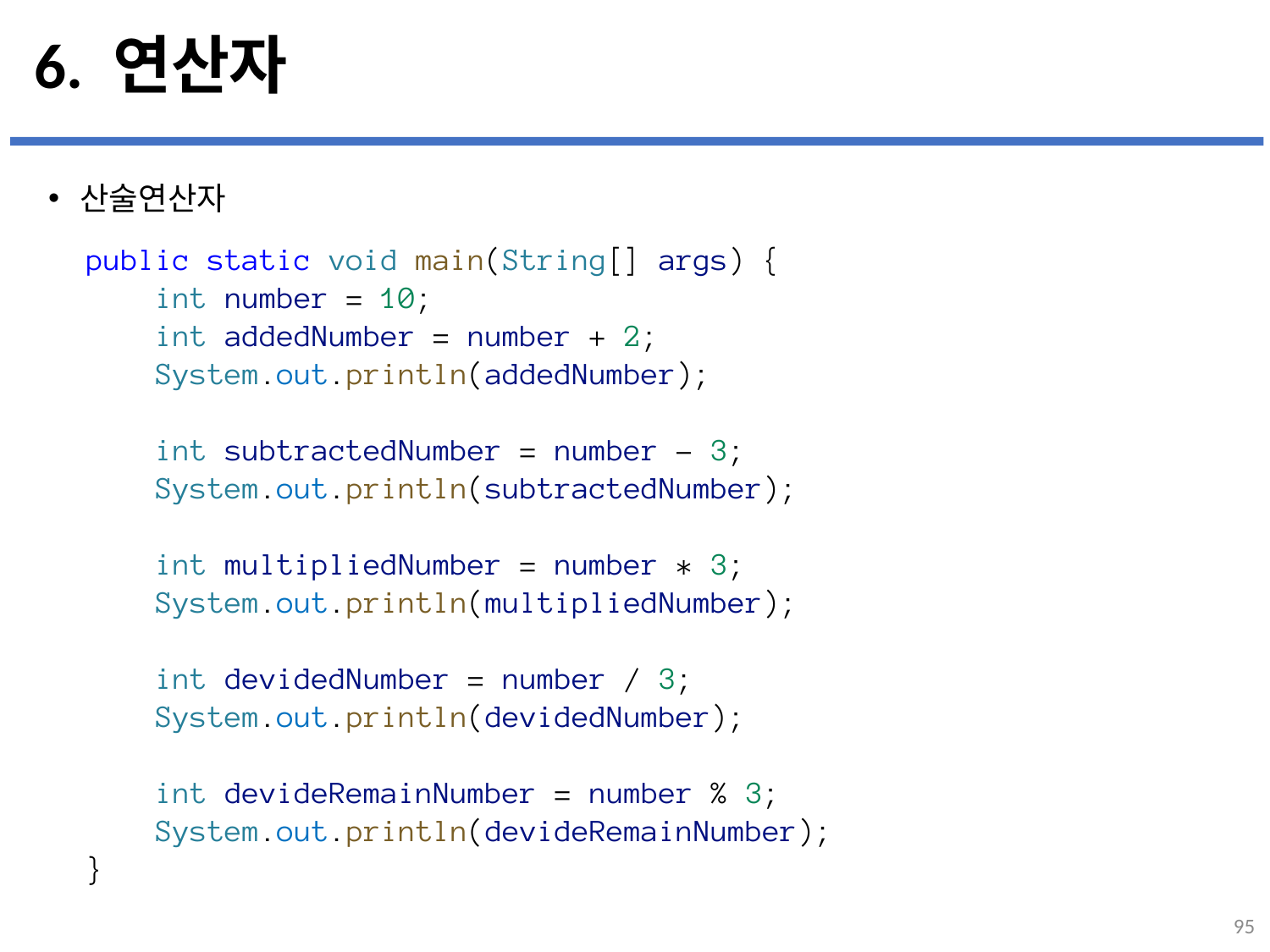

# 6. 연산자
산술연산자

...

설명
public static void main(String[] args) {
    int number = 10;
    int addedNumber = number + 2;
    System.out.println(addedNumber);
    int subtractedNumber = number - 3;
    System.out.println(subtractedNumber);
    int multipliedNumber = number * 3;
    System.out.println(multipliedNumber);
    int devidedNumber = number / 3;
    System.out.println(devidedNumber);
    int devideRemainNumber = number % 3;
    System.out.println(devideRemainNumber);
}
95